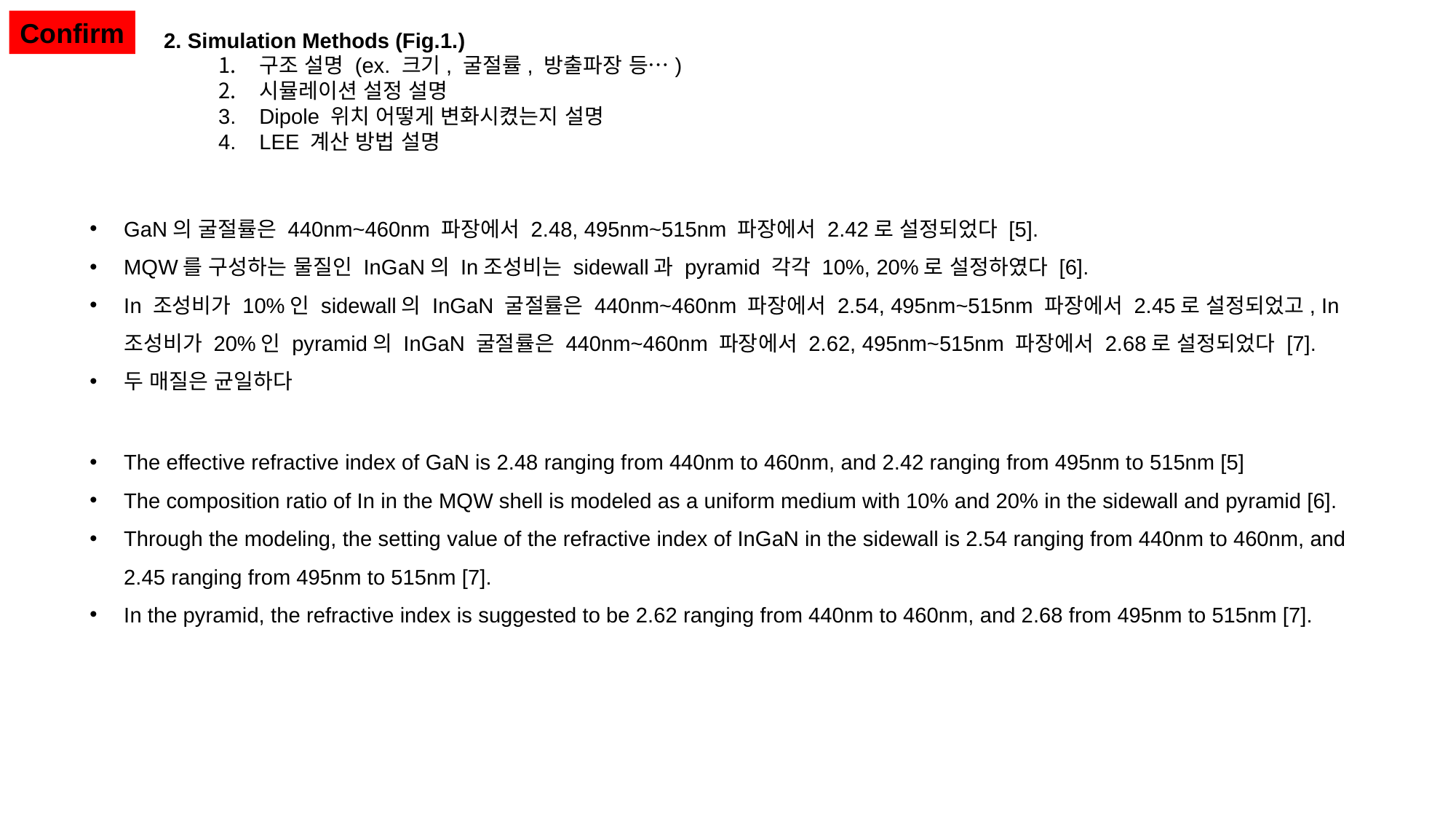

Confirm
2. Simulation Methods (Fig.1.)
구조 설명 (ex. 크기, 굴절률, 방출파장 등…)
시뮬레이션 설정 설명
Dipole 위치 어떻게 변화시켰는지 설명
LEE 계산 방법 설명
GaN의 굴절률은 440nm~460nm 파장에서 2.48, 495nm~515nm 파장에서 2.42로 설정되었다 [5].
MQW를 구성하는 물질인 InGaN의 In조성비는 sidewall과 pyramid 각각 10%, 20%로 설정하였다 [6].
In 조성비가 10%인 sidewall의 InGaN 굴절률은 440nm~460nm 파장에서 2.54, 495nm~515nm 파장에서 2.45로 설정되었고, In 조성비가 20%인 pyramid의 InGaN 굴절률은 440nm~460nm 파장에서 2.62, 495nm~515nm 파장에서 2.68로 설정되었다 [7].
두 매질은 균일하다
The effective refractive index of GaN is 2.48 ranging from 440nm to 460nm, and 2.42 ranging from 495nm to 515nm [5]
The composition ratio of In in the MQW shell is modeled as a uniform medium with 10% and 20% in the sidewall and pyramid [6].
Through the modeling, the setting value of the refractive index of InGaN in the sidewall is 2.54 ranging from 440nm to 460nm, and 2.45 ranging from 495nm to 515nm [7].
In the pyramid, the refractive index is suggested to be 2.62 ranging from 440nm to 460nm, and 2.68 from 495nm to 515nm [7].